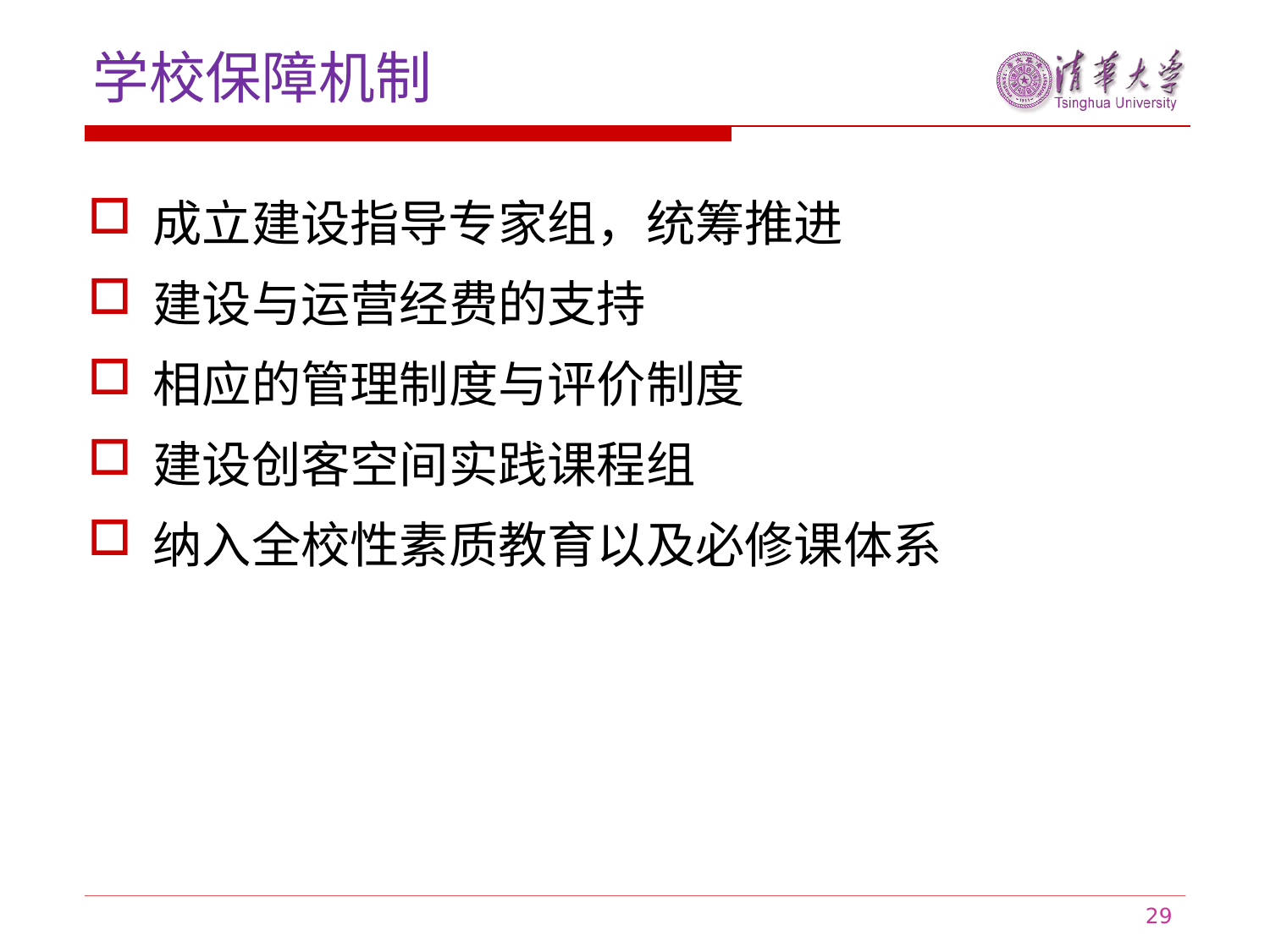

学校保障机制
成立建设指导专家组，统筹推进
建设与运营经费的支持
相应的管理制度与评价制度
建设创客空间实践课程组
纳入全校性素质教育以及必修课体系
29